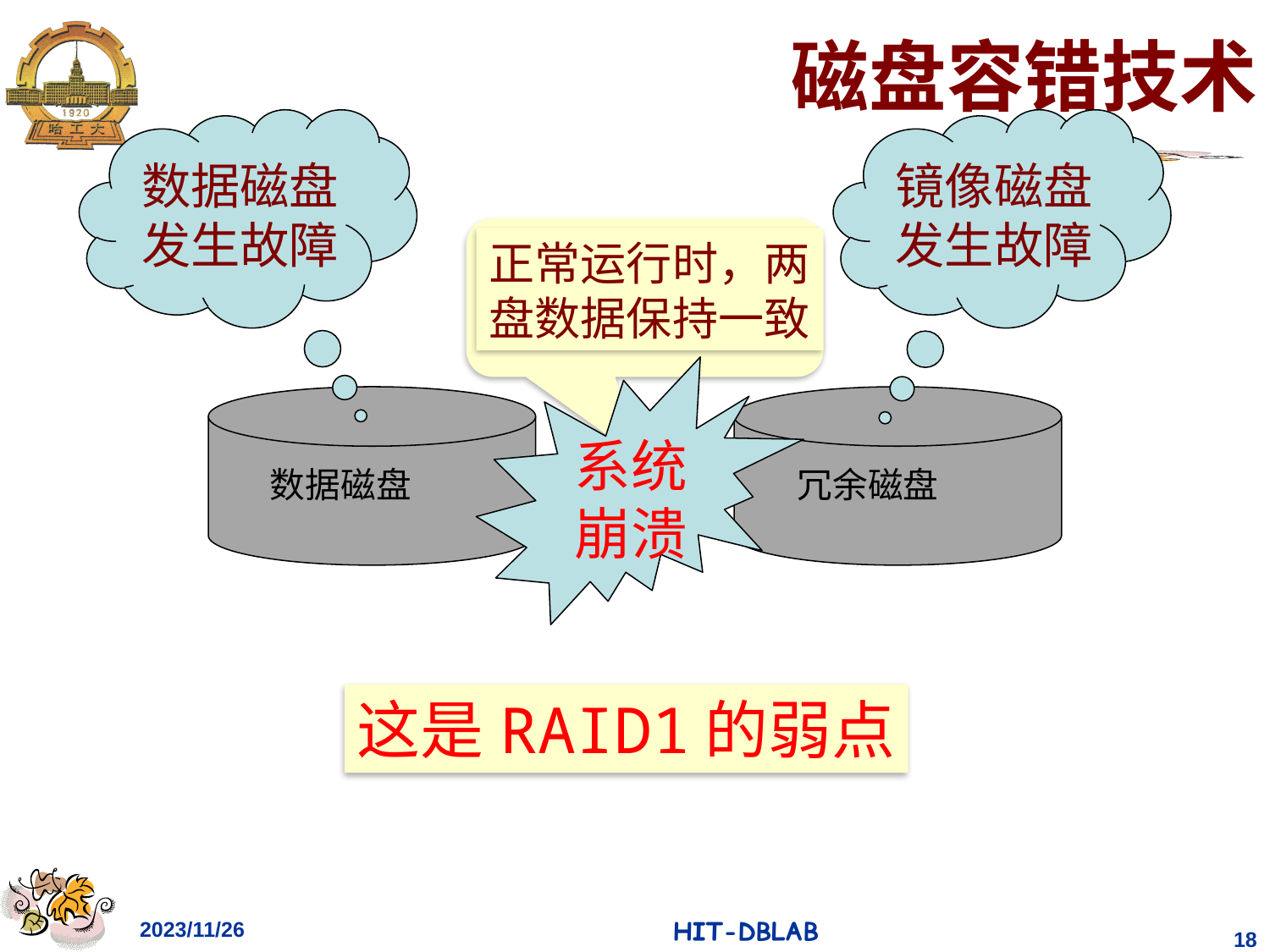

# 磁盘容错技术

数据磁盘发生故障

镜像磁盘发生故障

正常运行时，两盘数据保持一致

系统
崩溃
=

数据磁盘

冗余磁盘
这是RAID1的弱点
2023/11/26
HIT-DBLAB
18